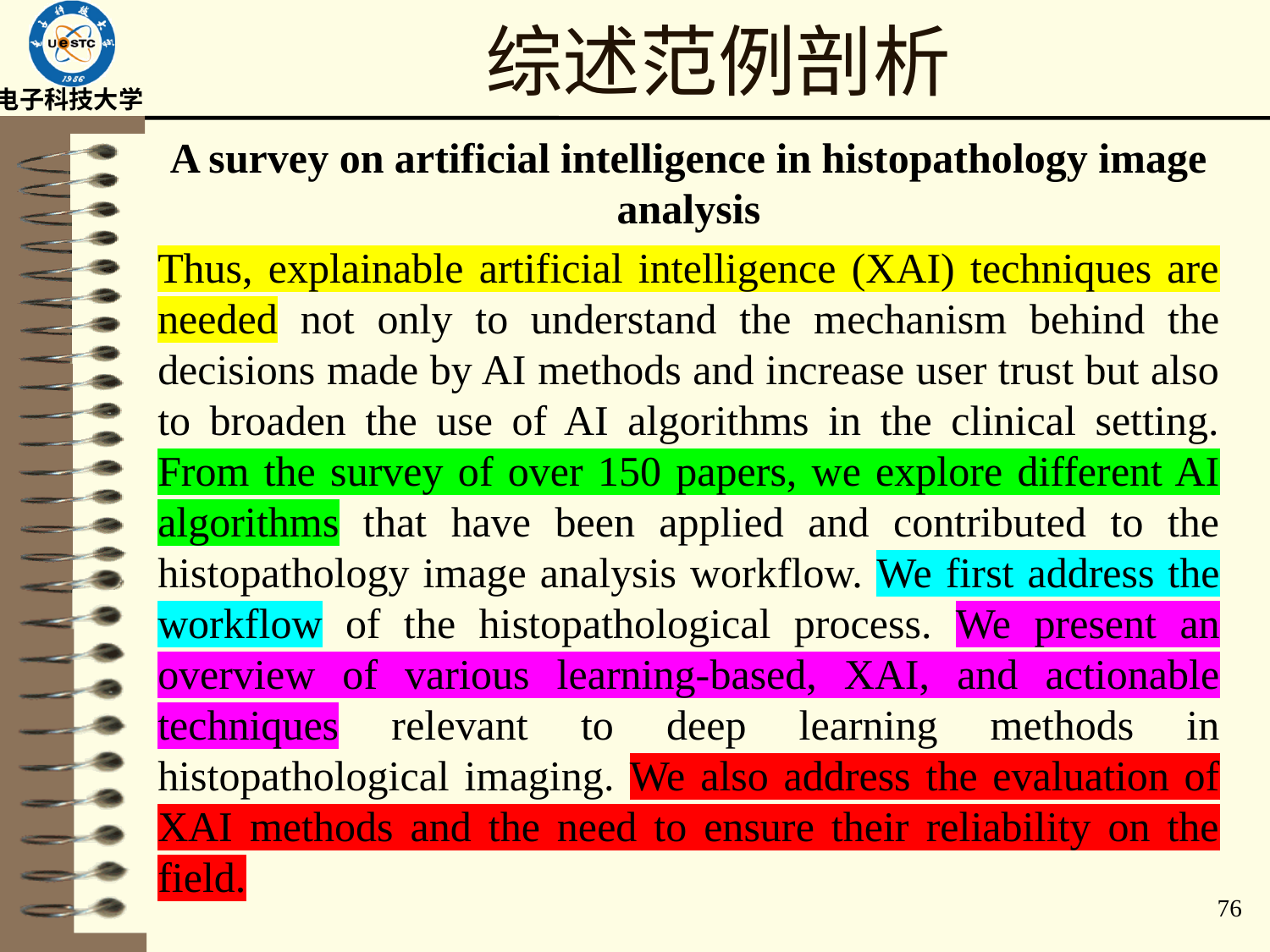

# 综述范例剖析
A survey on artificial intelligence in histopathology image analysis
Thus, explainable artificial intelligence (XAI) techniques are needed not only to understand the mechanism behind the decisions made by AI methods and increase user trust but also to broaden the use of AI algorithms in the clinical setting. From the survey of over 150 papers, we explore different AI algorithms that have been applied and contributed to the histopathology image analysis workflow. We first address the workflow of the histopathological process. We present an overview of various learning-based, XAI, and actionable techniques relevant to deep learning methods in histopathological imaging. We also address the evaluation of XAI methods and the need to ensure their reliability on the field.
76